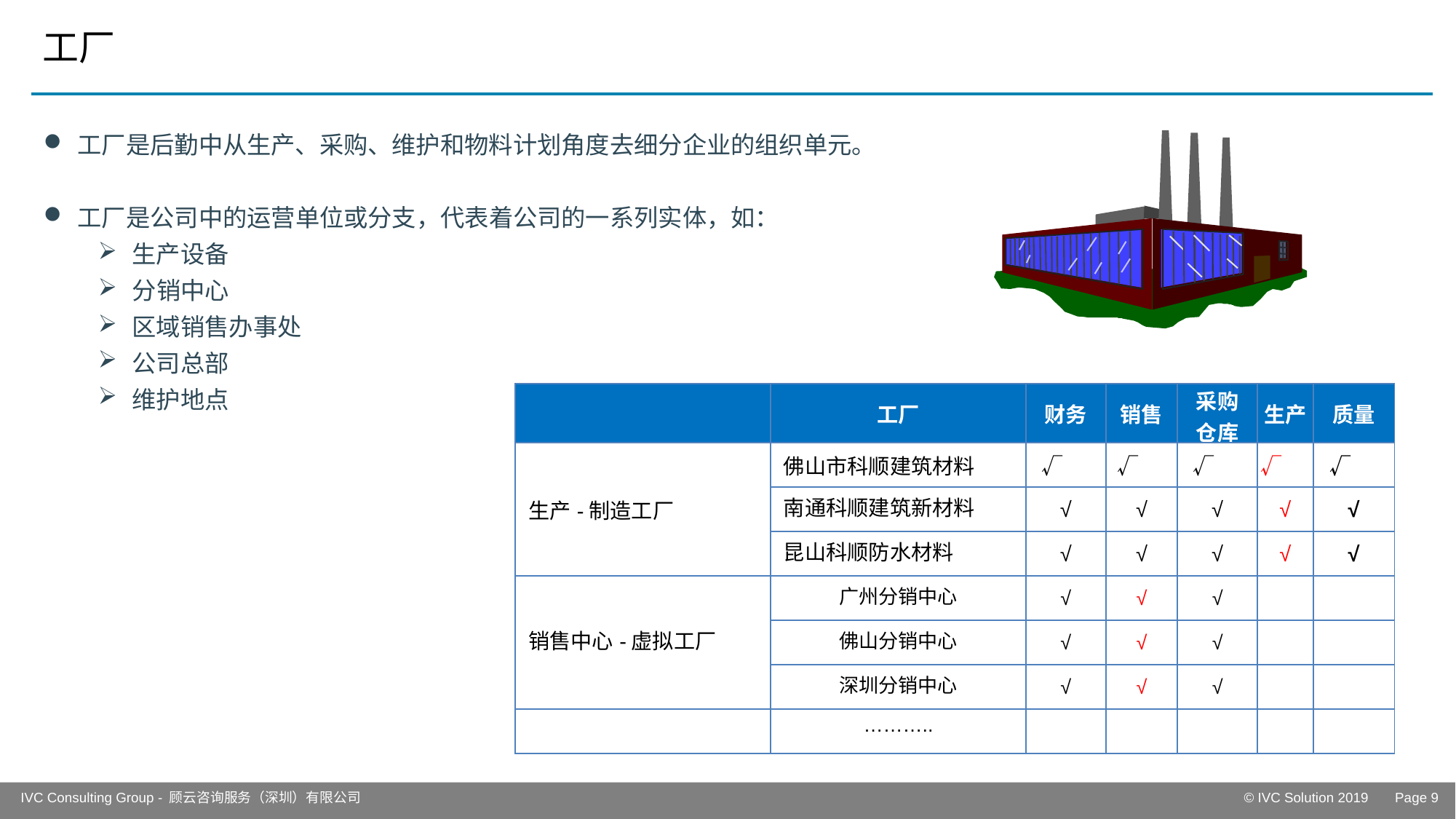

# 工厂
工厂是后勤中从生产、采购、维护和物料计划角度去细分企业的组织单元。

工厂是公司中的运营单位或分支，代表着公司的一系列实体，如：
生产设备
分销中心
区域销售办事处
公司总部
维护地点

|  | 工厂 | 财务 | 销售 | 采购 仓库 | 生产 | 质量 |
| --- | --- | --- | --- | --- | --- | --- |
| 生产-制造工厂 | 佛山市科顺建筑材料 | √ | √ | √ | √ | √ |
|  | 南通科顺建筑新材料 | √ | √ | √ | √ | √ |
|  | 昆山科顺防水材料 | √ | √ | √ | √ | √ |
| 销售中心-虚拟工厂 | 广州分销中心 | √ | √ | √ |  |  |
|  | 佛山分销中心 | √ | √ | √ |  |  |
|  | 深圳分销中心 | √ | √ | √ |  |  |
|  | ……….. |  |  |  |  |  |